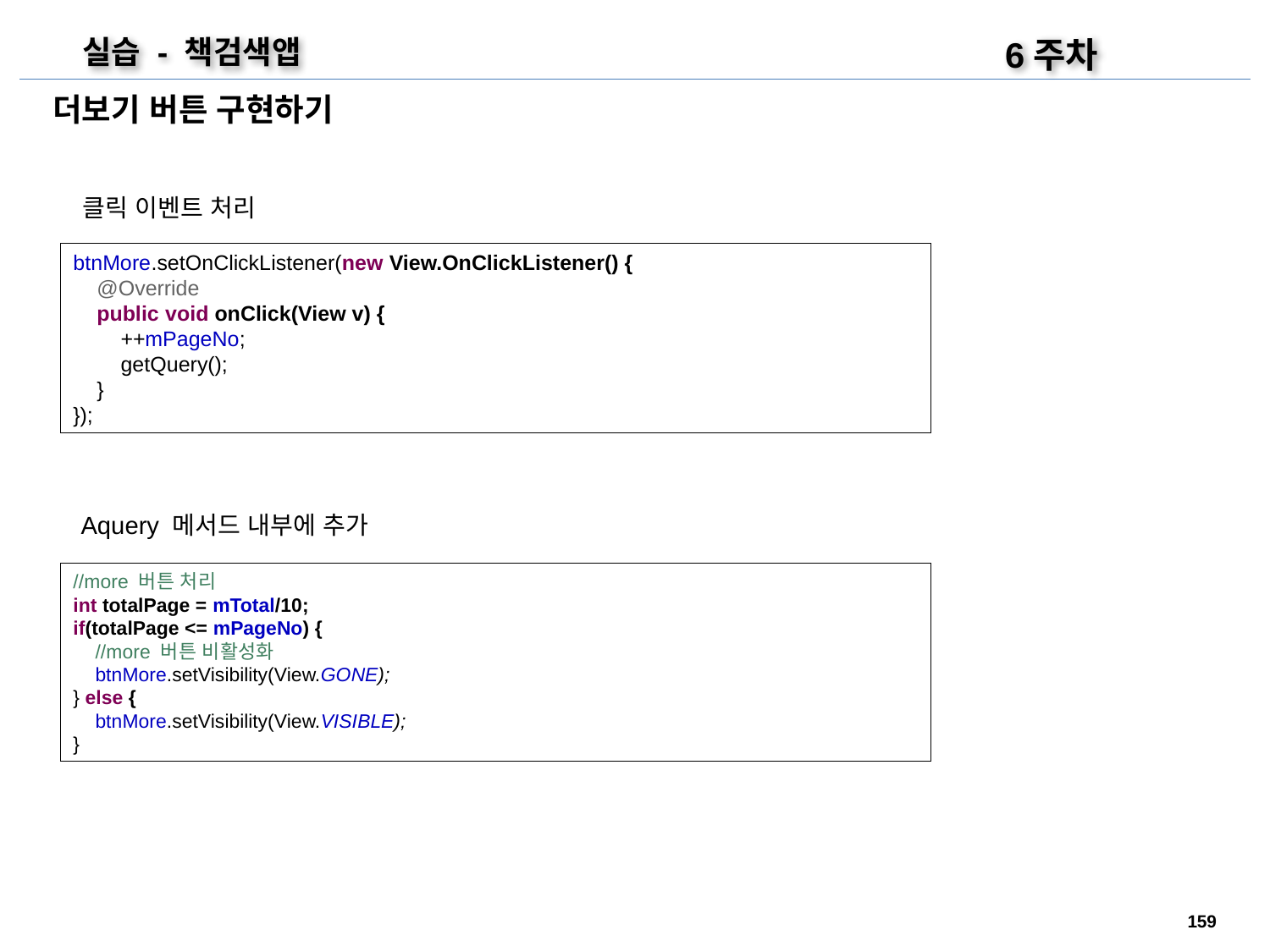

6주차
실습 - 책검색앱
더보기 버튼 구현하기
클릭 이벤트 처리
btnMore.setOnClickListener(new View.OnClickListener() {
    @Override
    public void onClick(View v) {
        ++mPageNo;
        getQuery();
    }
});
Aquery 메서드 내부에 추가
//more 버튼 처리
int totalPage = mTotal/10;
if(totalPage <= mPageNo) {
    //more 버튼 비활성화
    btnMore.setVisibility(View.GONE);
} else {
    btnMore.setVisibility(View.VISIBLE);
}